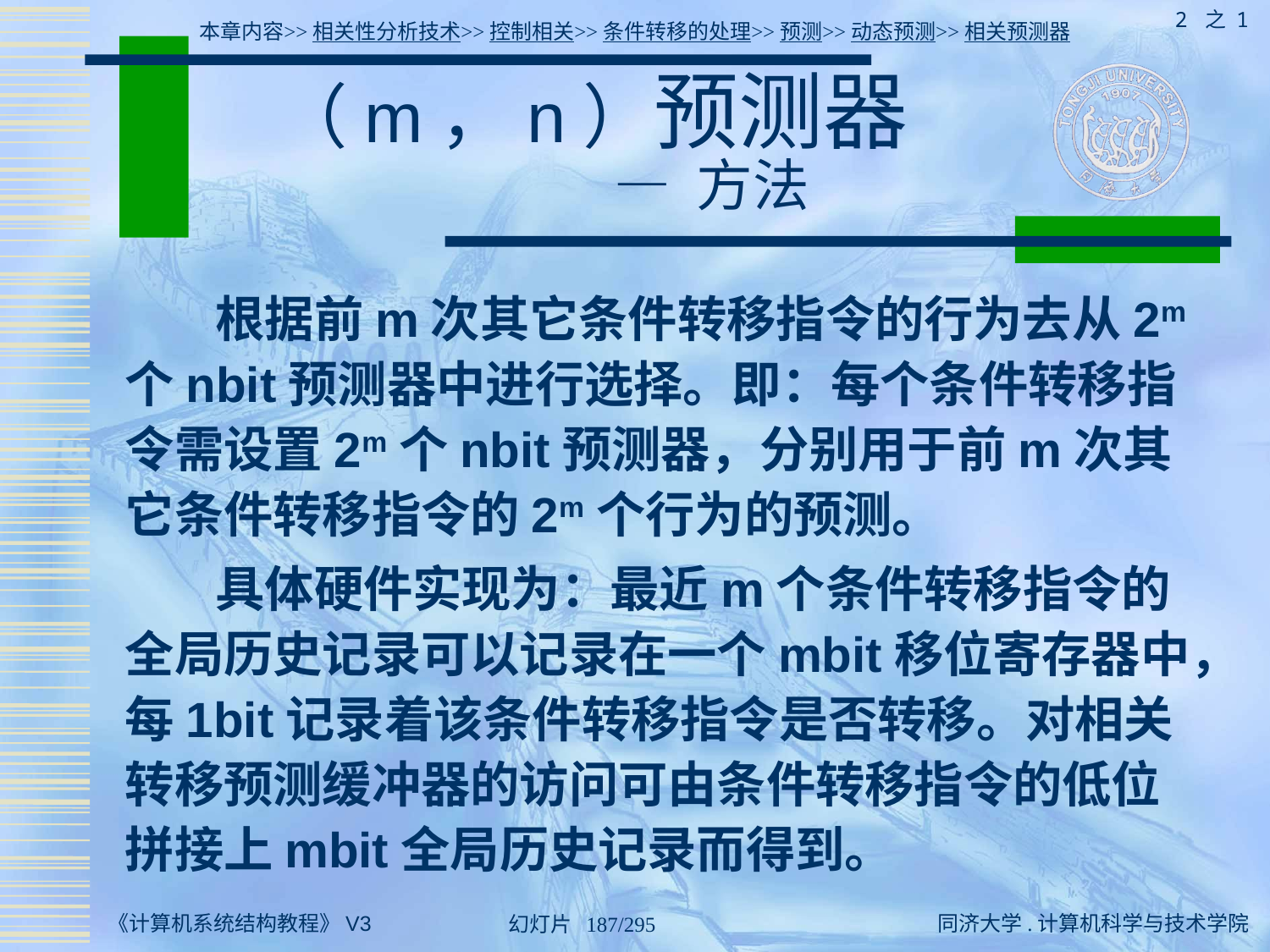

2 之 1
本章内容>>相关性分析技术>>控制相关>>条件转移的处理>>预测>>动态预测>>相关预测器
# （m，n）预测器 —  方法
       根据前m次其它条件转移指令的行为去从2m个nbit预测器中进行选择。即：每个条件转移指令需设置2m个nbit预测器，分别用于前m次其它条件转移指令的2m个行为的预测。
       具体硬件实现为：最近m个条件转移指令的全局历史记录可以记录在一个mbit移位寄存器中，每1bit记录着该条件转移指令是否转移。对相关转移预测缓冲器的访问可由条件转移指令的低位拼接上mbit全局历史记录而得到。